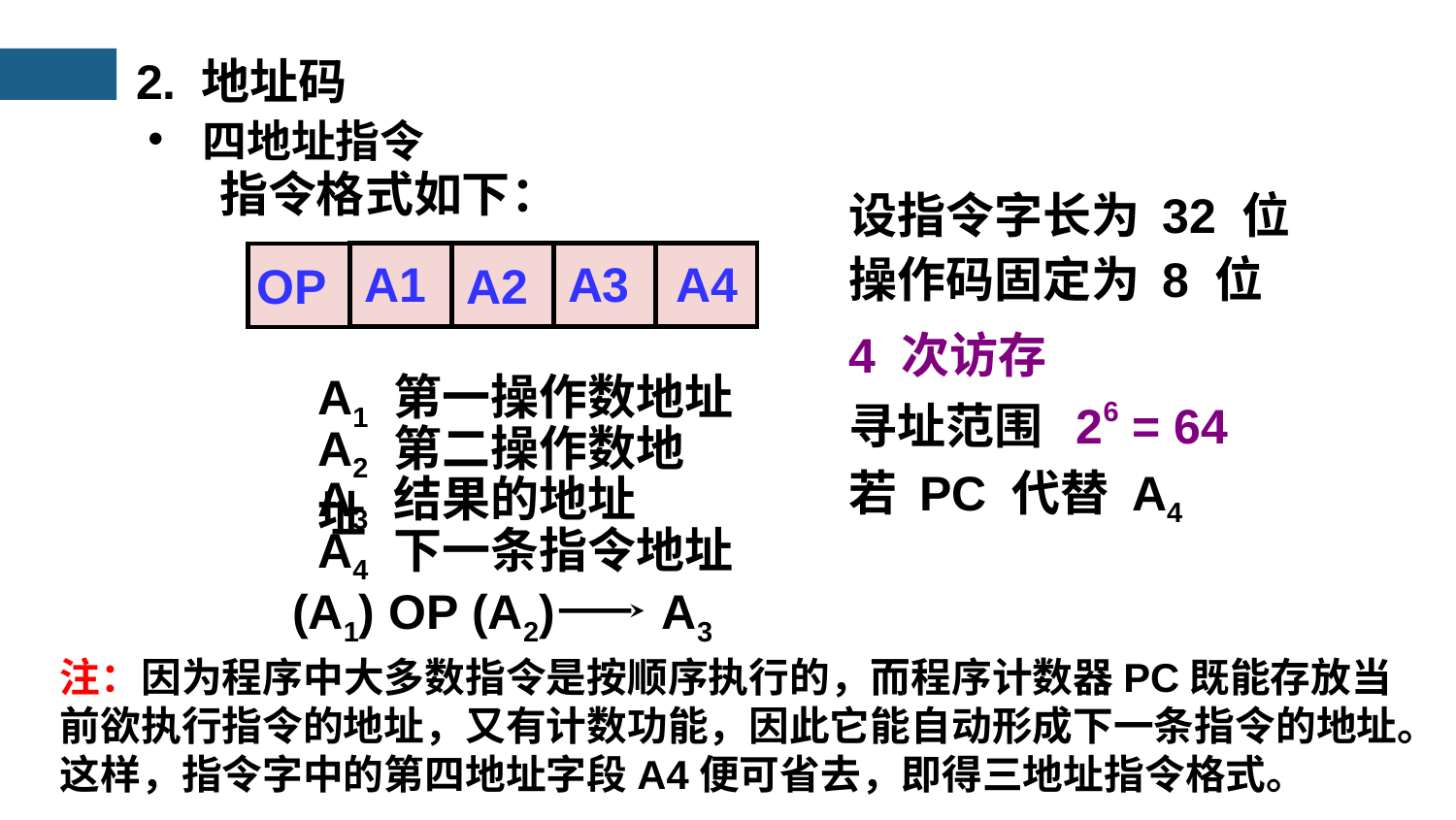

2. 地址码
四地址指令
指令格式如下：
设指令字长为 32 位
操作码固定为 8 位

A1
A3
A4
OP
A2
4 次访存
A1 第一操作数地址
寻址范围  26 = 64
A2 第二操作数地址
若 PC 代替 A4
A3 结果的地址
A4 下一条指令地址
(A1) OP (A2)        A3

注：因为程序中大多数指令是按顺序执行的，而程序计数器PC既能存放当前欲执行指令的地址，又有计数功能，因此它能自动形成下一条指令的地址。这样，指令字中的第四地址字段A4便可省去，即得三地址指令格式。